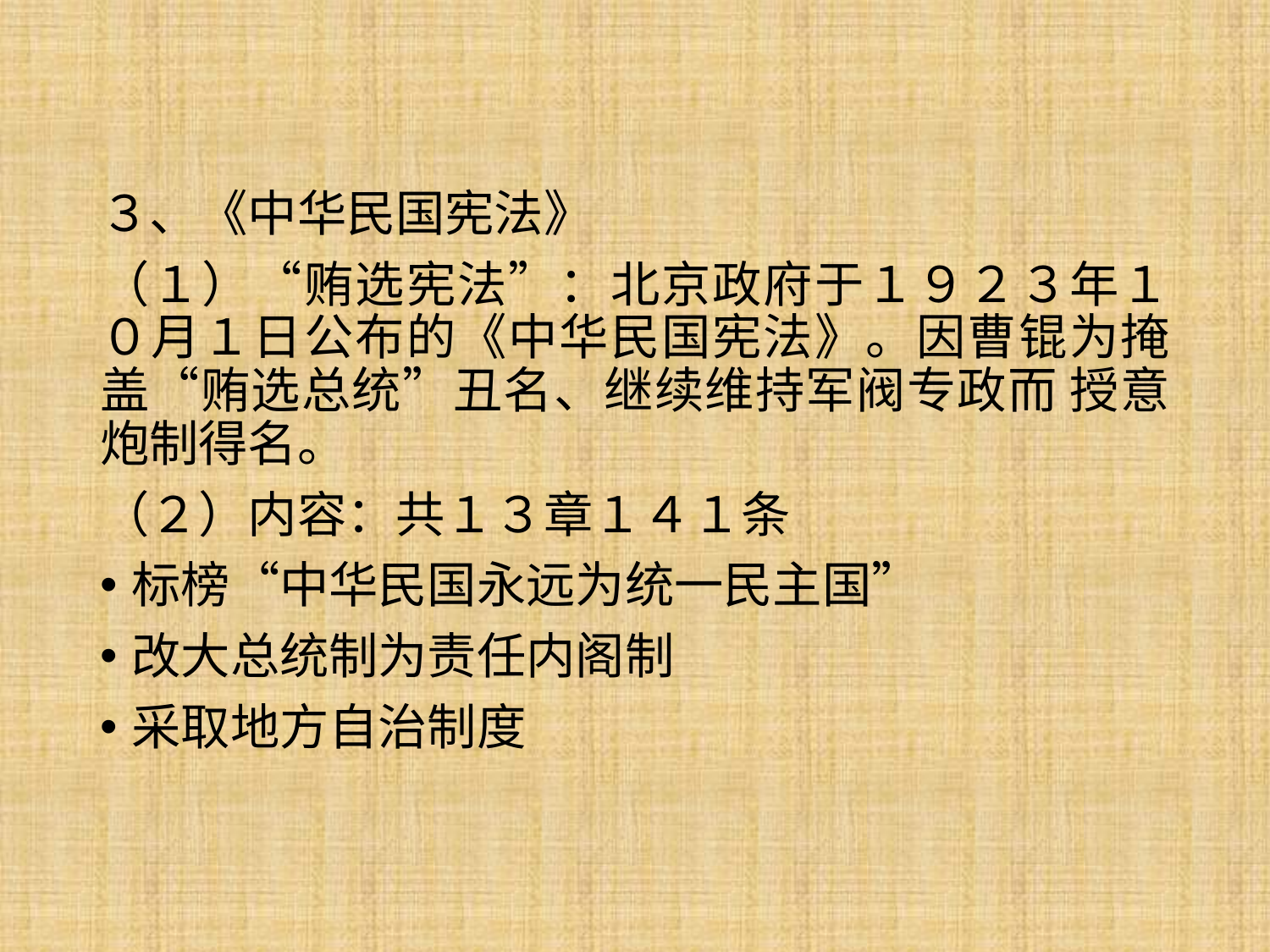

３、《中华民国宪法》
（１）“贿选宪法”：北京政府于１９２３年１０月１日公布的《中华民国宪法》。因曹锟为掩盖“贿选总统”丑名、继续维持军阀专政而 授意炮制得名。
（２）内容：共１３章１４１条
标榜“中华民国永远为统一民主国”
改大总统制为责任内阁制
采取地方自治制度